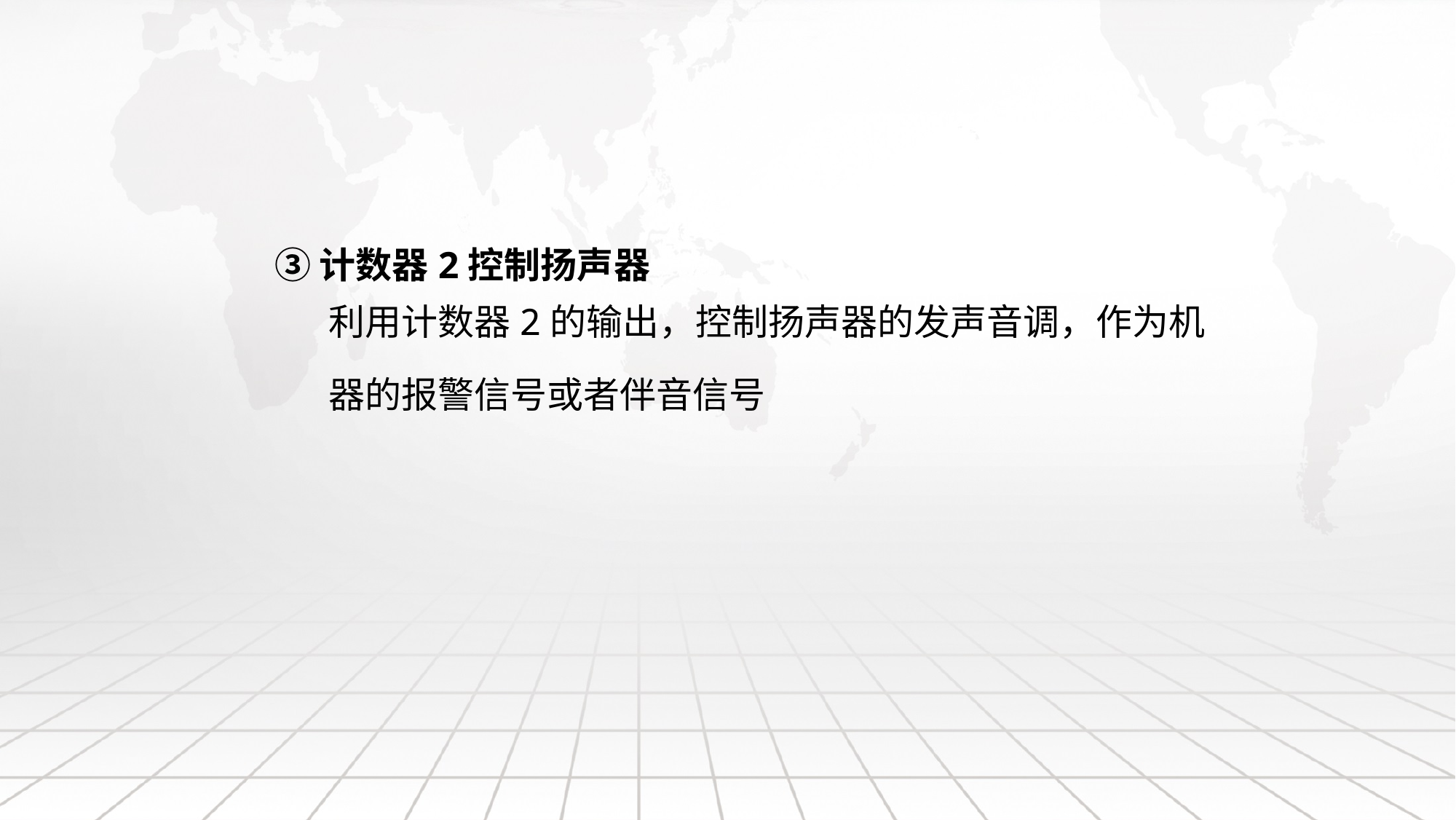

③计数器2控制扬声器
	利用计数器2的输出，控制扬声器的发声音调，作为机器的报警信号或者伴音信号